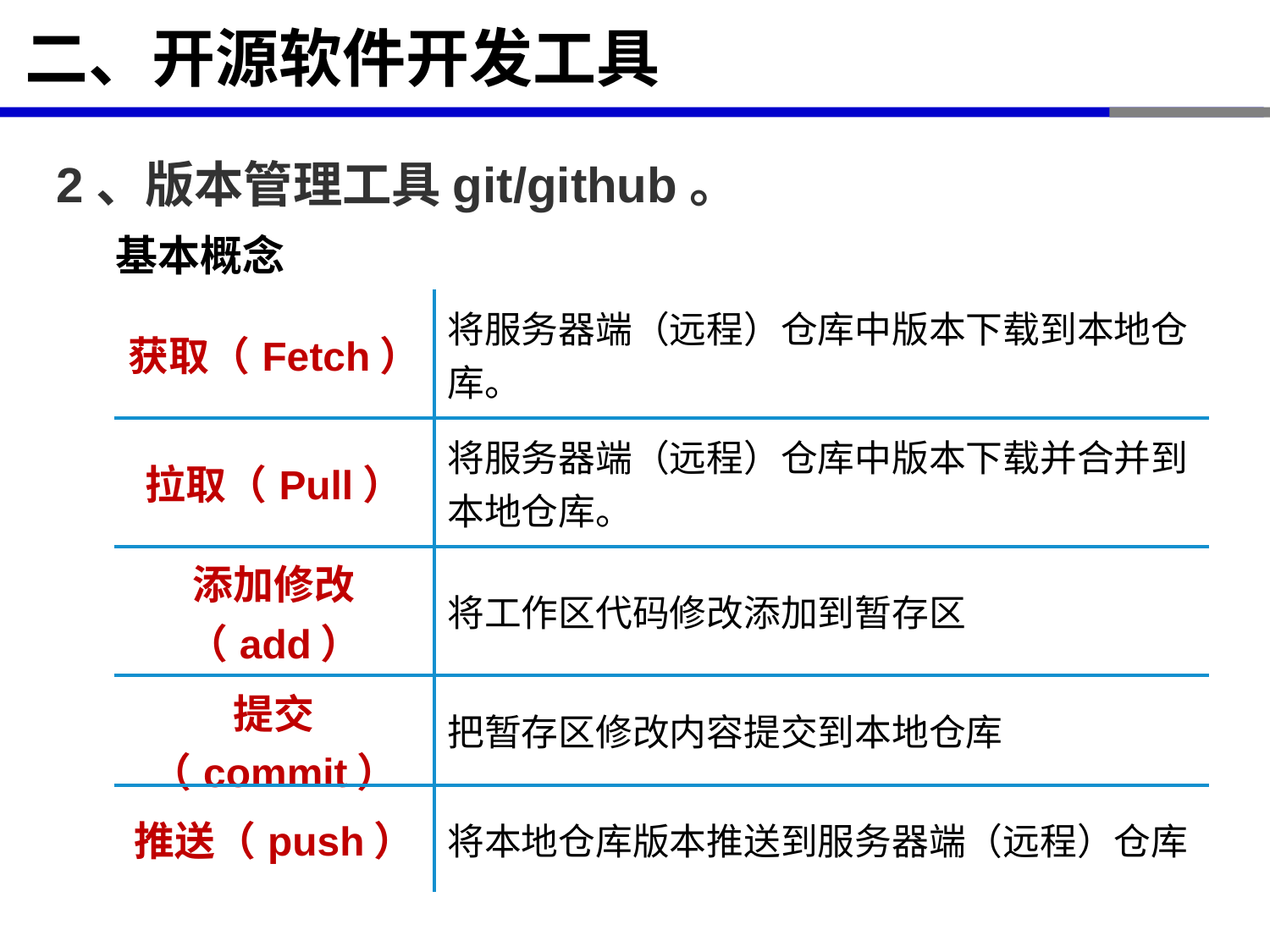

# 二、开源软件开发工具
2、版本管理工具git/github。
基本概念
| 获取（Fetch） | 将服务器端（远程）仓库中版本下载到本地仓库。 |
| --- | --- |
| 拉取（Pull） | 将服务器端（远程）仓库中版本下载并合并到本地仓库。 |
| 添加修改（add） | 将工作区代码修改添加到暂存区 |
| 提交（commit） | 把暂存区修改内容提交到本地仓库 |
| 推送（push） | 将本地仓库版本推送到服务器端（远程）仓库 |